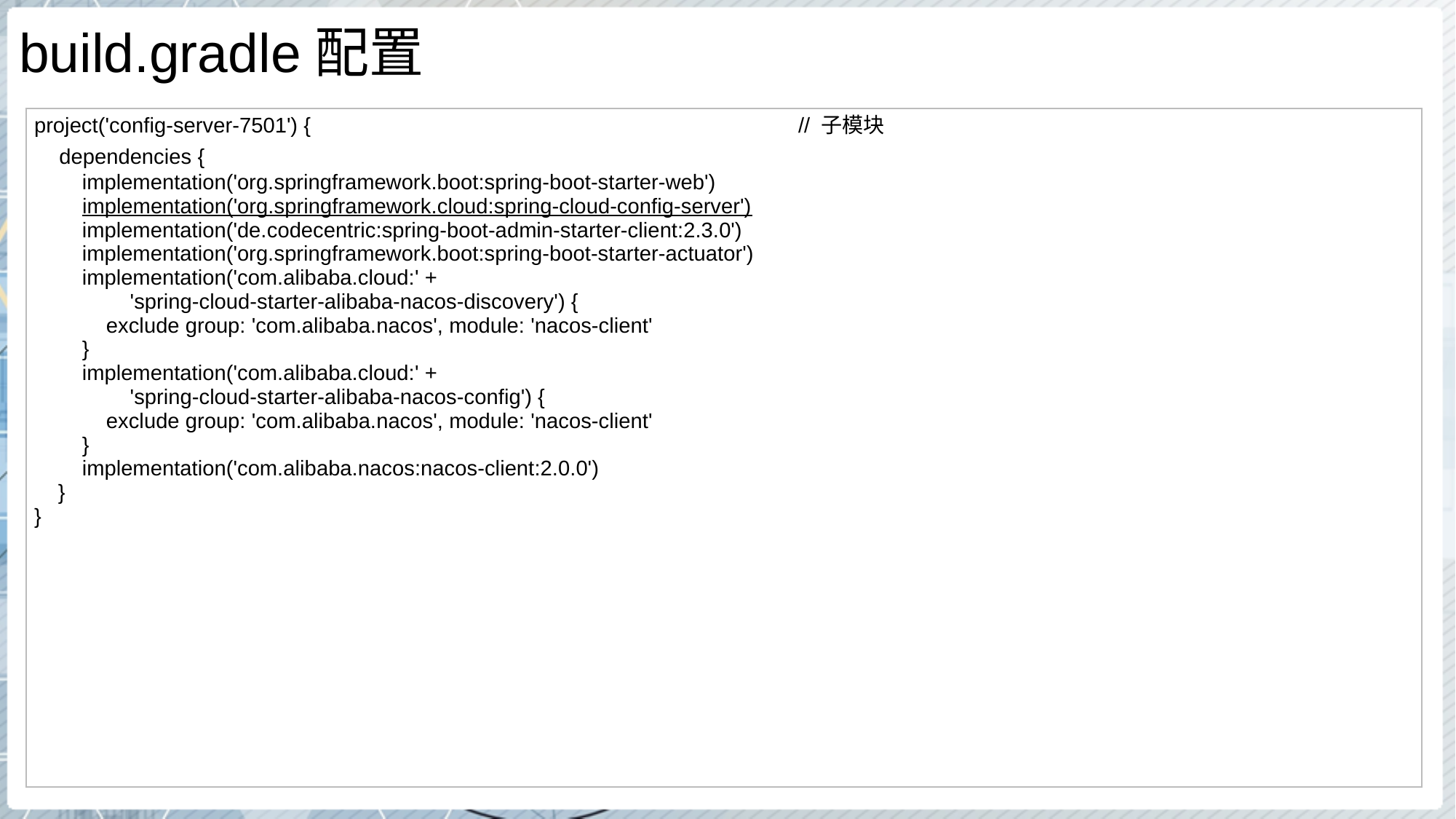

# build.gradle配置
| project('config-server-7501') { // 子模块 dependencies { implementation('org.springframework.boot:spring-boot-starter-web') implementation('org.springframework.cloud:spring-cloud-config-server') implementation('de.codecentric:spring-boot-admin-starter-client:2.3.0') implementation('org.springframework.boot:spring-boot-starter-actuator') implementation('com.alibaba.cloud:' + 'spring-cloud-starter-alibaba-nacos-discovery') { exclude group: 'com.alibaba.nacos', module: 'nacos-client' } implementation('com.alibaba.cloud:' + 'spring-cloud-starter-alibaba-nacos-config') { exclude group: 'com.alibaba.nacos', module: 'nacos-client' } implementation('com.alibaba.nacos:nacos-client:2.0.0') } } |
| --- |